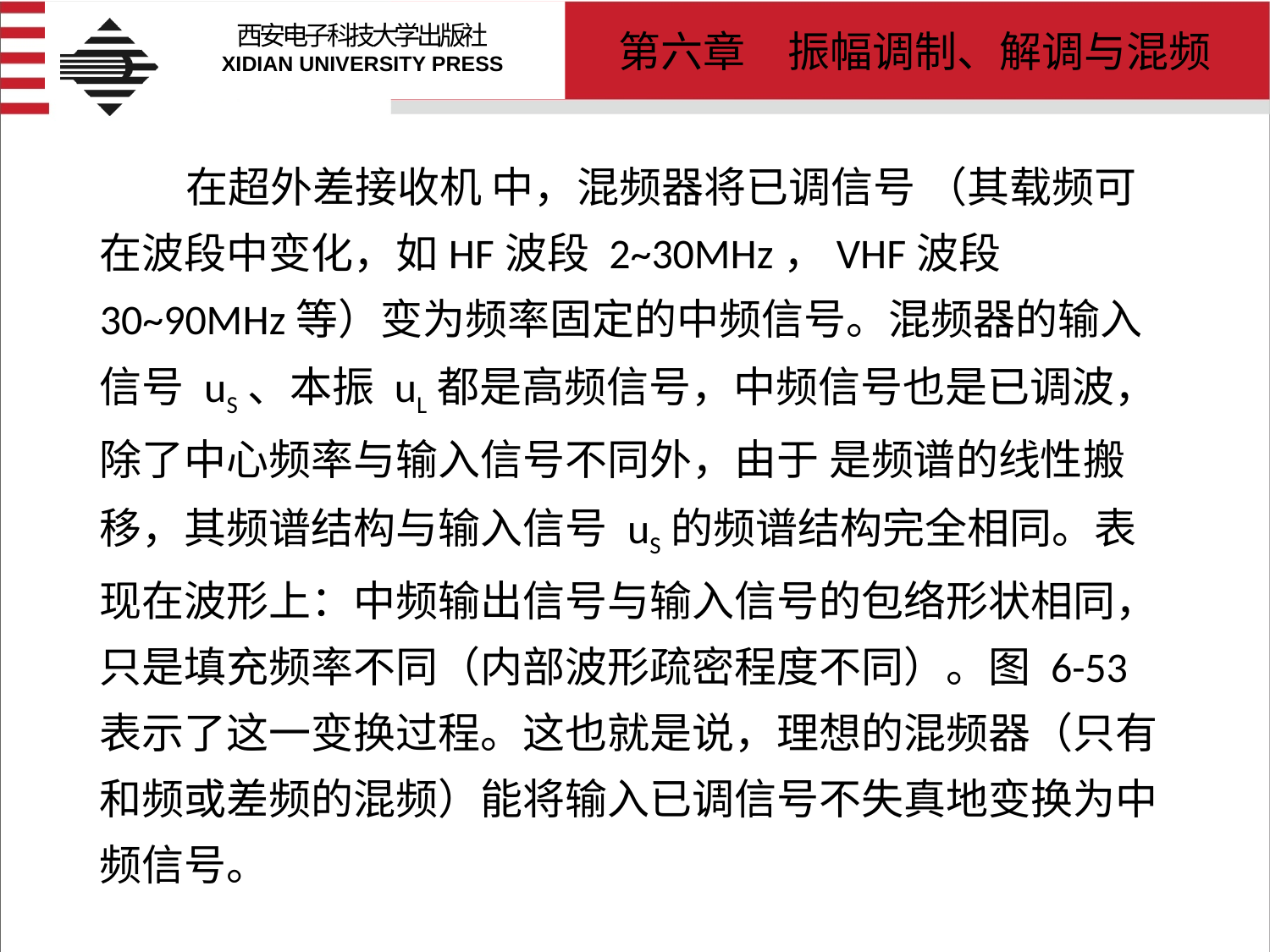

# 在超外差接收机 中，混频器将已调信号 （其载频可在波段中变化，如HF波段 2~30MHz，VHF波段30~90MHz等）变为频率固定的中频信号。混频器的输入信号 uS、本振 uL都是高频信号，中频信号也是已调波，除了中心频率与输入信号不同外，由于 是频谱的线性搬移，其频谱结构与输入信号 uS的频谱结构完全相同。表现在波形上：中频输出信号与输入信号的包络形状相同，只是填充频率不同（内部波形疏密程度不同）。图 6-53表示了这一变换过程。这也就是说，理想的混频器（只有和频或差频的混频）能将输入已调信号不失真地变换为中频信号。